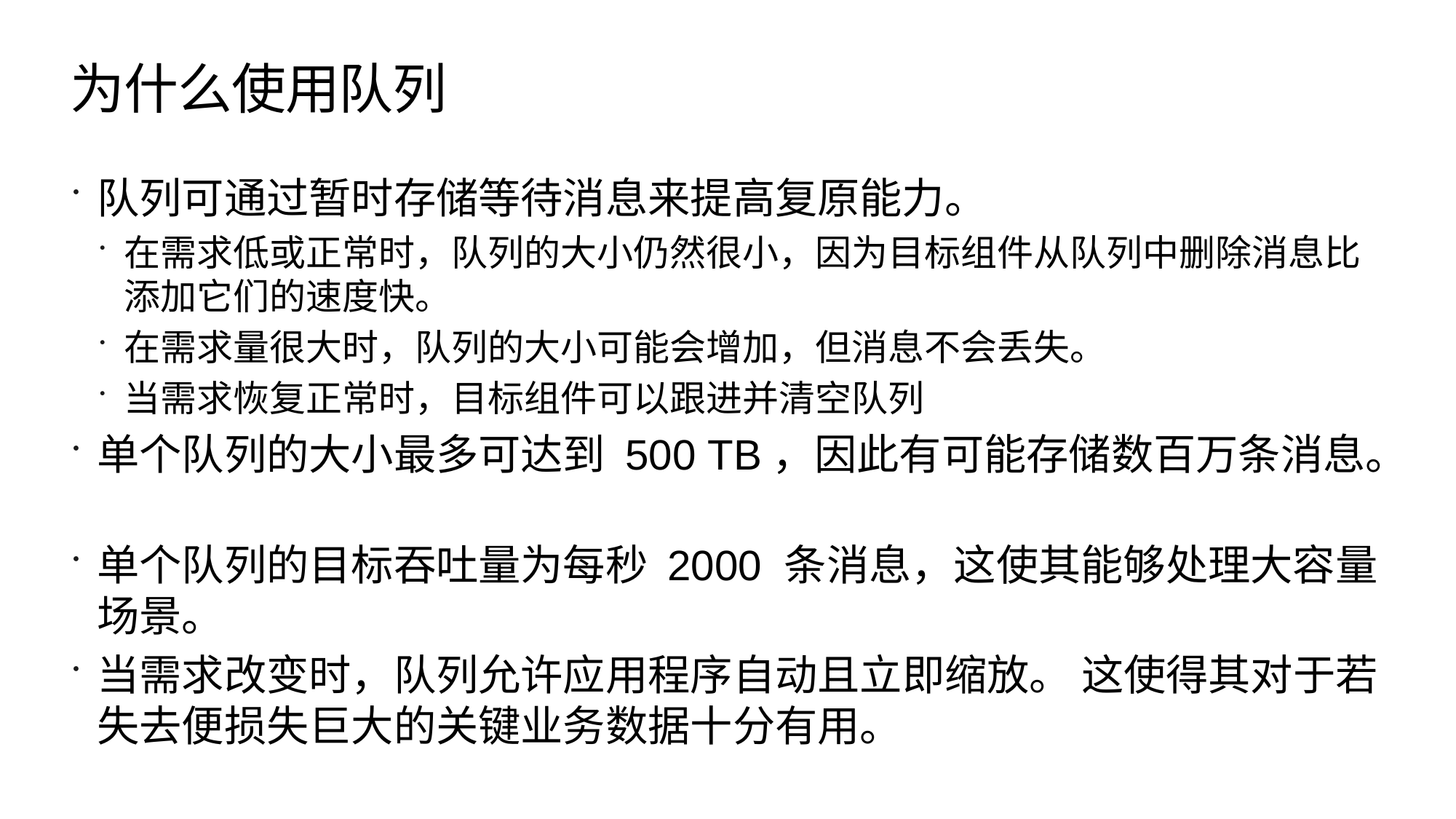

# 为什么使用队列
队列可通过暂时存储等待消息来提高复原能力。
在需求低或正常时，队列的大小仍然很小，因为目标组件从队列中删除消息比添加它们的速度快。
在需求量很大时，队列的大小可能会增加，但消息不会丢失。
当需求恢复正常时，目标组件可以跟进并清空队列
单个队列的大小最多可达到 500 TB，因此有可能存储数百万条消息。
单个队列的目标吞吐量为每秒 2000 条消息，这使其能够处理大容量场景。
当需求改变时，队列允许应用程序自动且立即缩放。 这使得其对于若失去便损失巨大的关键业务数据十分有用。